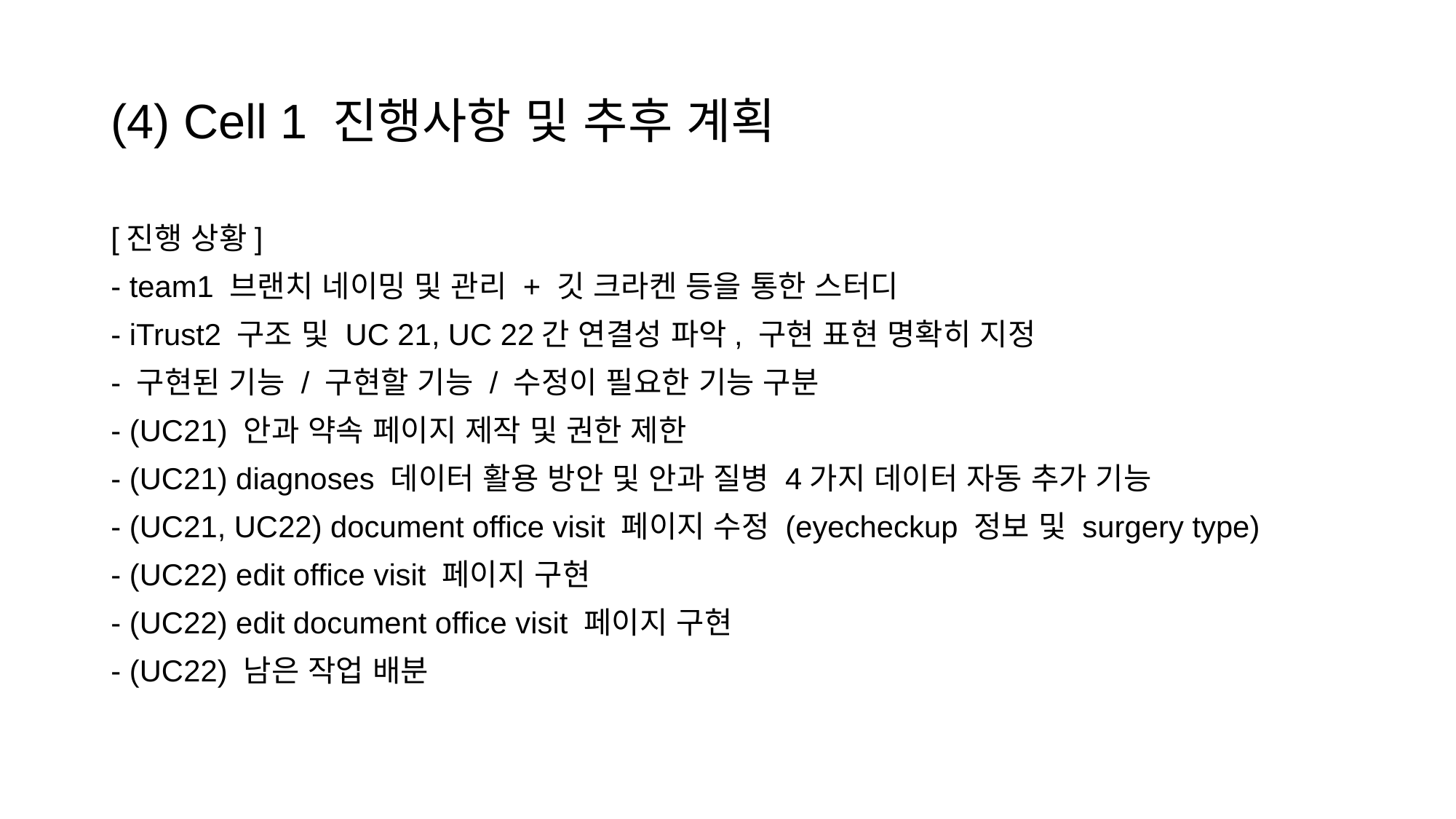

# (4) Cell 1 진행사항 및 추후 계획
[진행 상황]
- team1 브랜치 네이밍 및 관리 + 깃 크라켄 등을 통한 스터디
- iTrust2 구조 및 UC 21, UC 22간 연결성 파악, 구현 표현 명확히 지정
- 구현된 기능 / 구현할 기능 / 수정이 필요한 기능 구분
- (UC21) 안과 약속 페이지 제작 및 권한 제한
- (UC21) diagnoses 데이터 활용 방안 및 안과 질병 4가지 데이터 자동 추가 기능
- (UC21, UC22) document office visit 페이지 수정 (eyecheckup 정보 및 surgery type)
- (UC22) edit office visit 페이지 구현
- (UC22) edit document office visit 페이지 구현
- (UC22) 남은 작업 배분